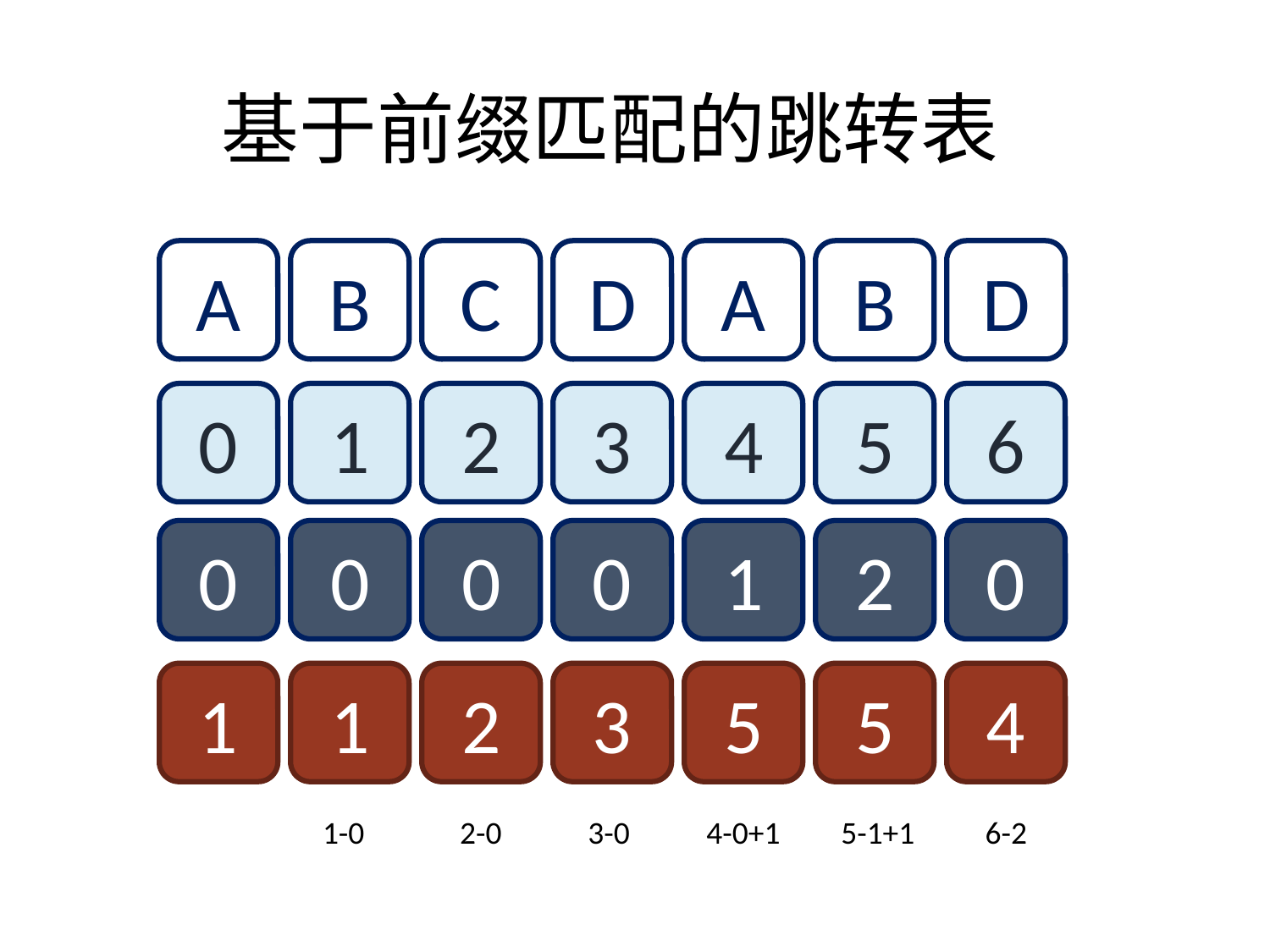

基于前缀匹配的跳转表
A
B
C
D
A
B
D
0
1
2
3
4
5
6
0
0
0
0
1
2
0
1
1
2
3
5
5
4
1-0
2-0
3-0
4-0+1
5-1+1
6-2